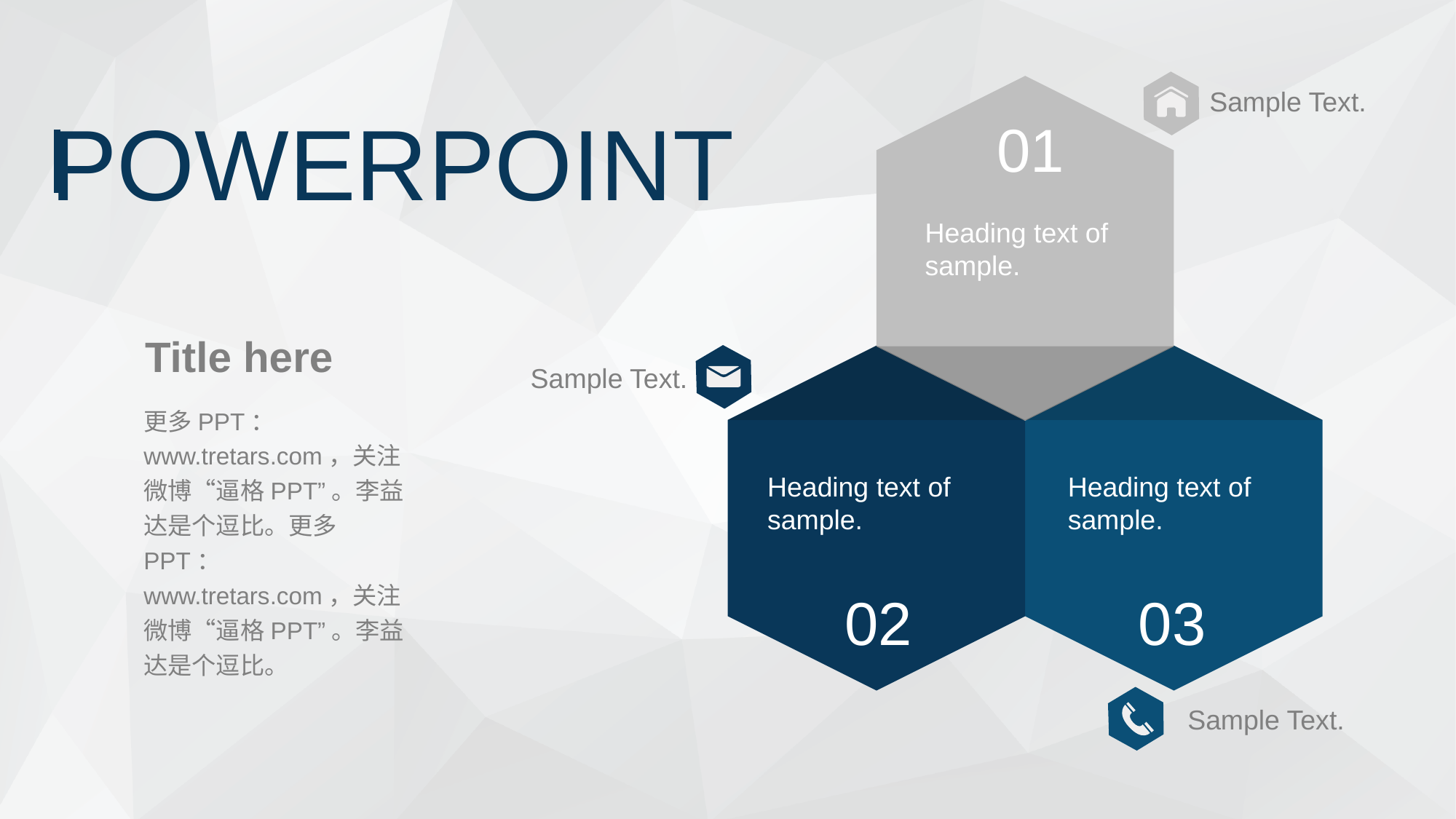

Sample Text.

POWERPOINT

01
Heading text of sample.

Title here

Sample Text.

更多PPT：www.tretars.com，关注微博“逼格PPT”。李益达是个逗比。更多PPT：www.tretars.com，关注微博“逼格PPT”。李益达是个逗比。
Heading text of sample.
Heading text of sample.
02
03

Sample Text.